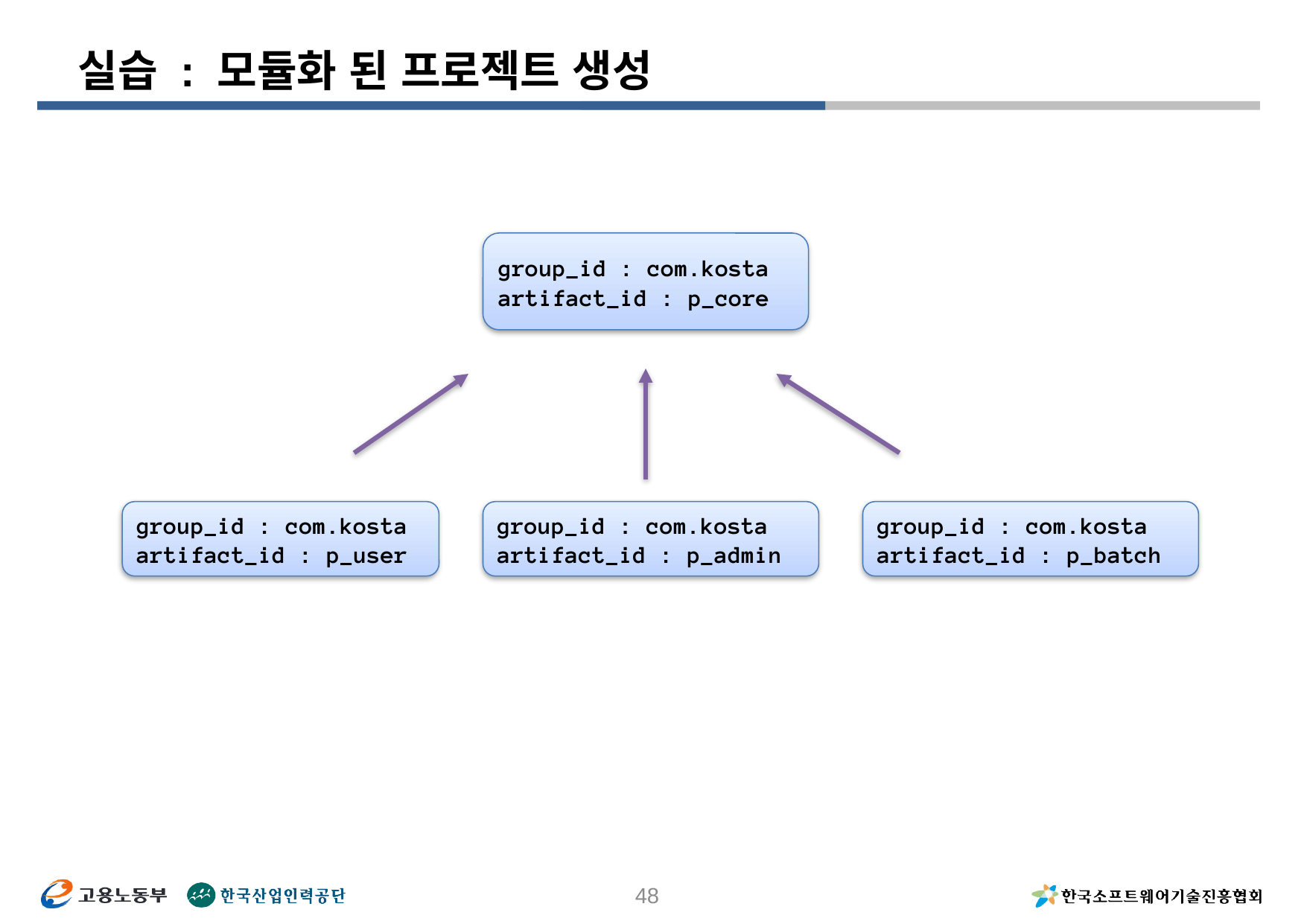

# 실습 : 모듈화 된 프로젝트 생성
group_id : com.kosta
artifact_id : p_core
group_id : com.kosta
artifact_id : p_batch
group_id : com.kosta
artifact_id : p_user
group_id : com.kosta
artifact_id : p_admin
48